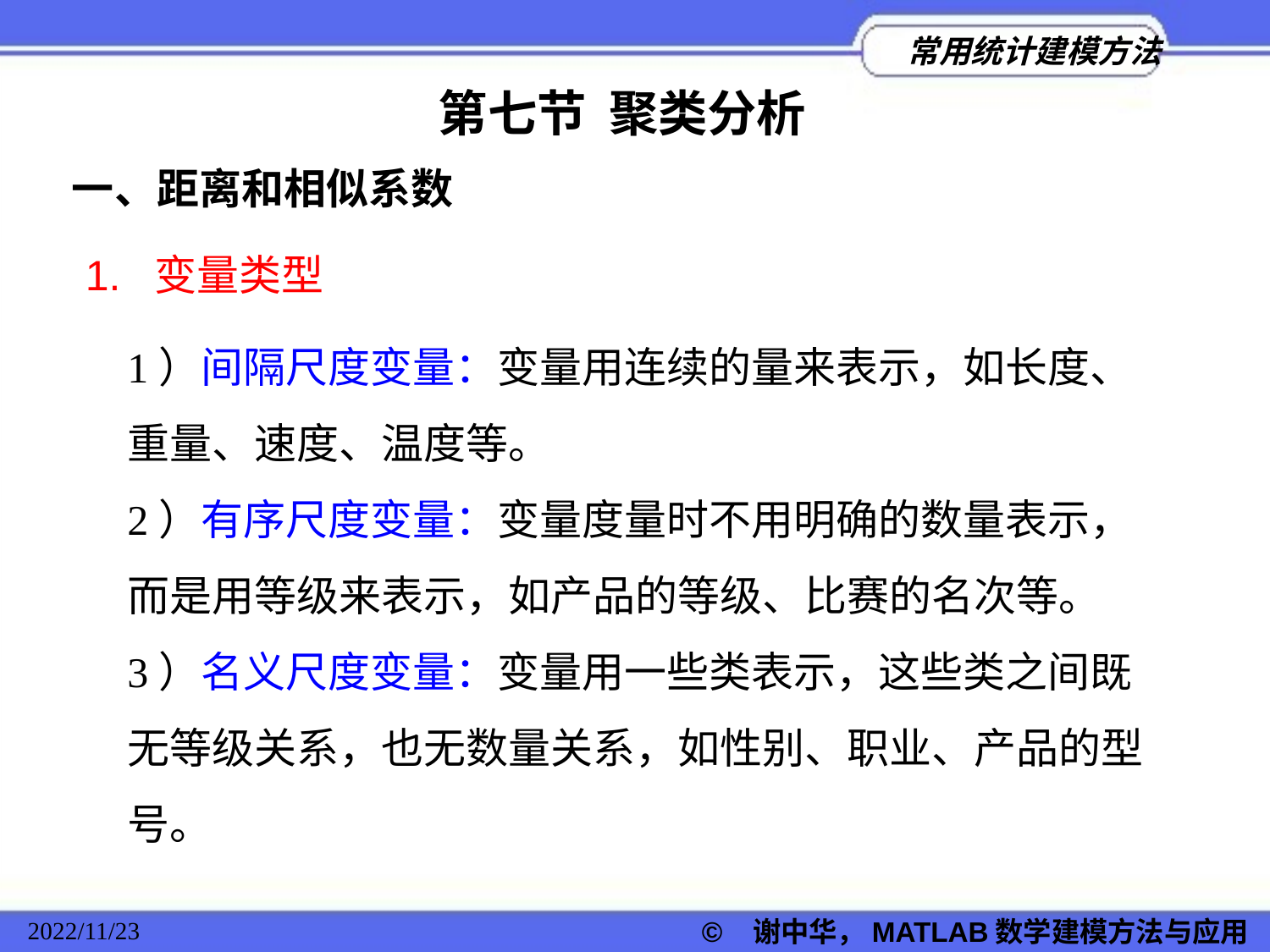

第七节  聚类分析
一、距离和相似系数
1.  变量类型
1）间隔尺度变量：变量用连续的量来表示，如长度、重量、速度、温度等。
2）有序尺度变量：变量度量时不用明确的数量表示，而是用等级来表示，如产品的等级、比赛的名次等。
3）名义尺度变量：变量用一些类表示，这些类之间既无等级关系，也无数量关系，如性别、职业、产品的型号。
©   谢中华，MATLAB数学建模方法与应用
2022/11/23